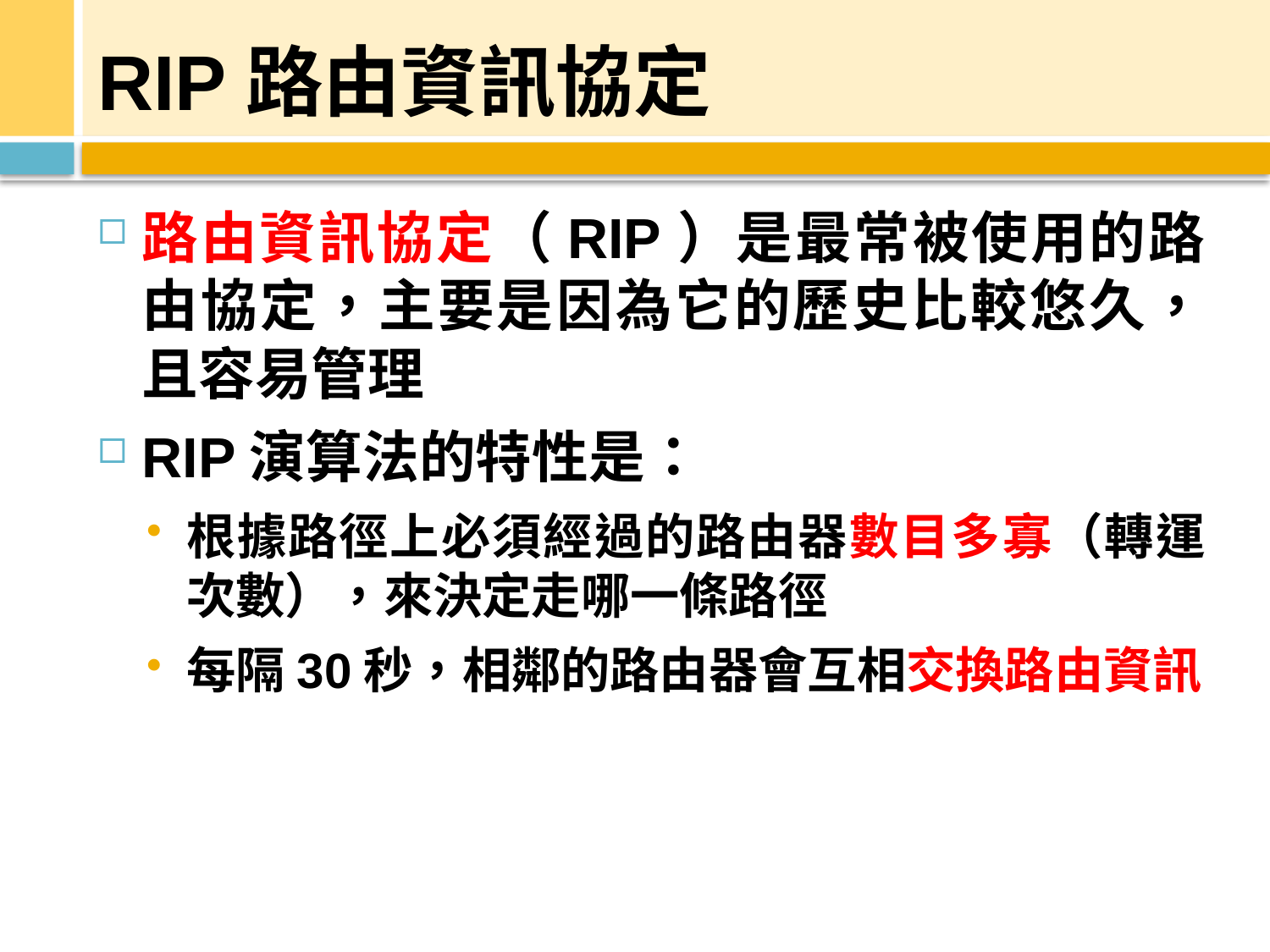

# RIP路由資訊協定
路由資訊協定（RIP）是最常被使用的路由協定，主要是因為它的歷史比較悠久，且容易管理
RIP演算法的特性是：
根據路徑上必須經過的路由器數目多寡（轉運次數），來決定走哪一條路徑
每隔30秒，相鄰的路由器會互相交換路由資訊